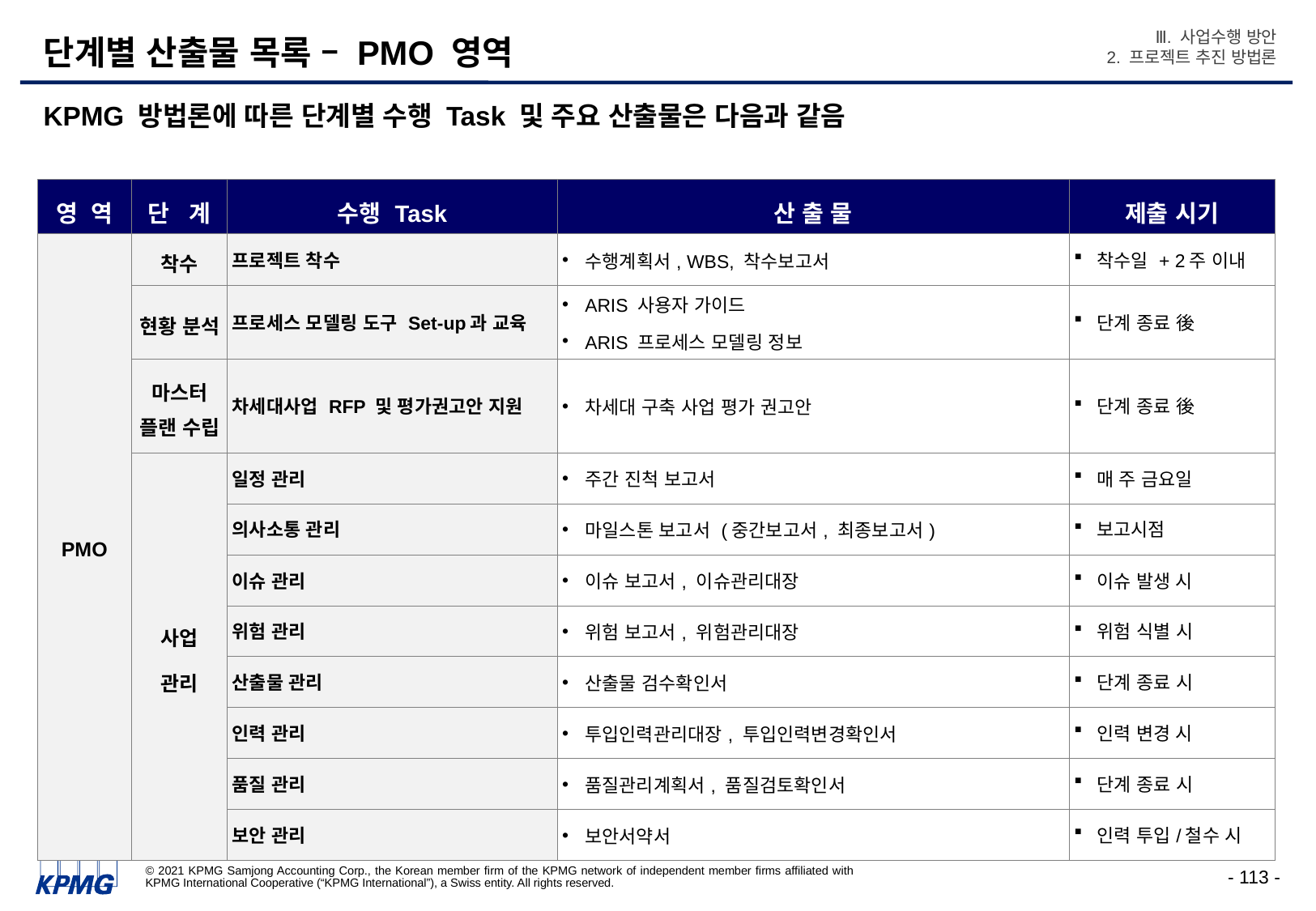

Ⅲ. 사업수행 방안
2. 프로젝트 추진 방법론
# 단계별 산출물 목록 – PMO 영역
KPMG 방법론에 따른 단계별 수행 Task 및 주요 산출물은 다음과 같음
| 영 역 | 단 계 | 수행 Task | 산 출 물 | 제출 시기 |
| --- | --- | --- | --- | --- |
| PMO | 착수 | 프로젝트 착수 | 수행계획서, WBS, 착수보고서 | 착수일 + 2주 이내 |
|  | 현황 분석 | 프로세스 모델링 도구 Set-up과 교육 | ARIS 사용자 가이드 ARIS 프로세스 모델링 정보 | 단계 종료 後 |
|  | 마스터 플랜 수립 | 차세대사업 RFP 및 평가권고안 지원 | 차세대 구축 사업 평가 권고안 | 단계 종료 後 |
|  | 사업 관리 | 일정 관리 | 주간 진척 보고서 | 매 주 금요일 |
|  |  | 의사소통 관리 | 마일스톤 보고서 (중간보고서, 최종보고서) | 보고시점 |
|  |  | 이슈 관리 | 이슈 보고서, 이슈관리대장 | 이슈 발생 시 |
|  |  | 위험 관리 | 위험 보고서, 위험관리대장 | 위험 식별 시 |
|  |  | 산출물 관리 | 산출물 검수확인서 | 단계 종료 시 |
|  |  | 인력 관리 | 투입인력관리대장, 투입인력변경확인서 | 인력 변경 시 |
|  |  | 품질 관리 | 품질관리계획서, 품질검토확인서 | 단계 종료 시 |
|  |  | 보안 관리 | 보안서약서 | 인력 투입/철수 시 |